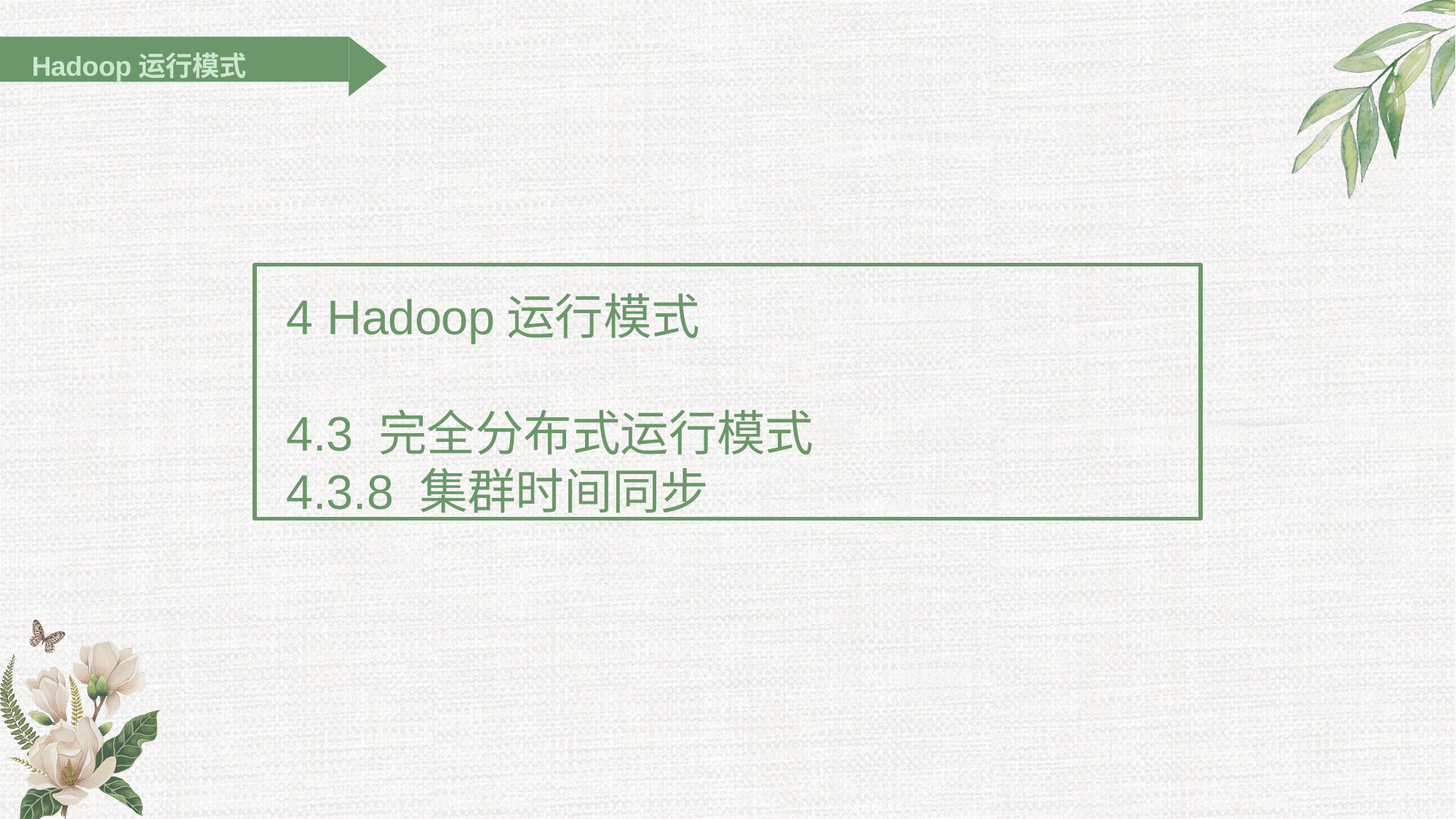

Hadoop运行模式
4 Hadoop运行模式
4.3 完全分布式运行模式
4.3.8 集群时间同步